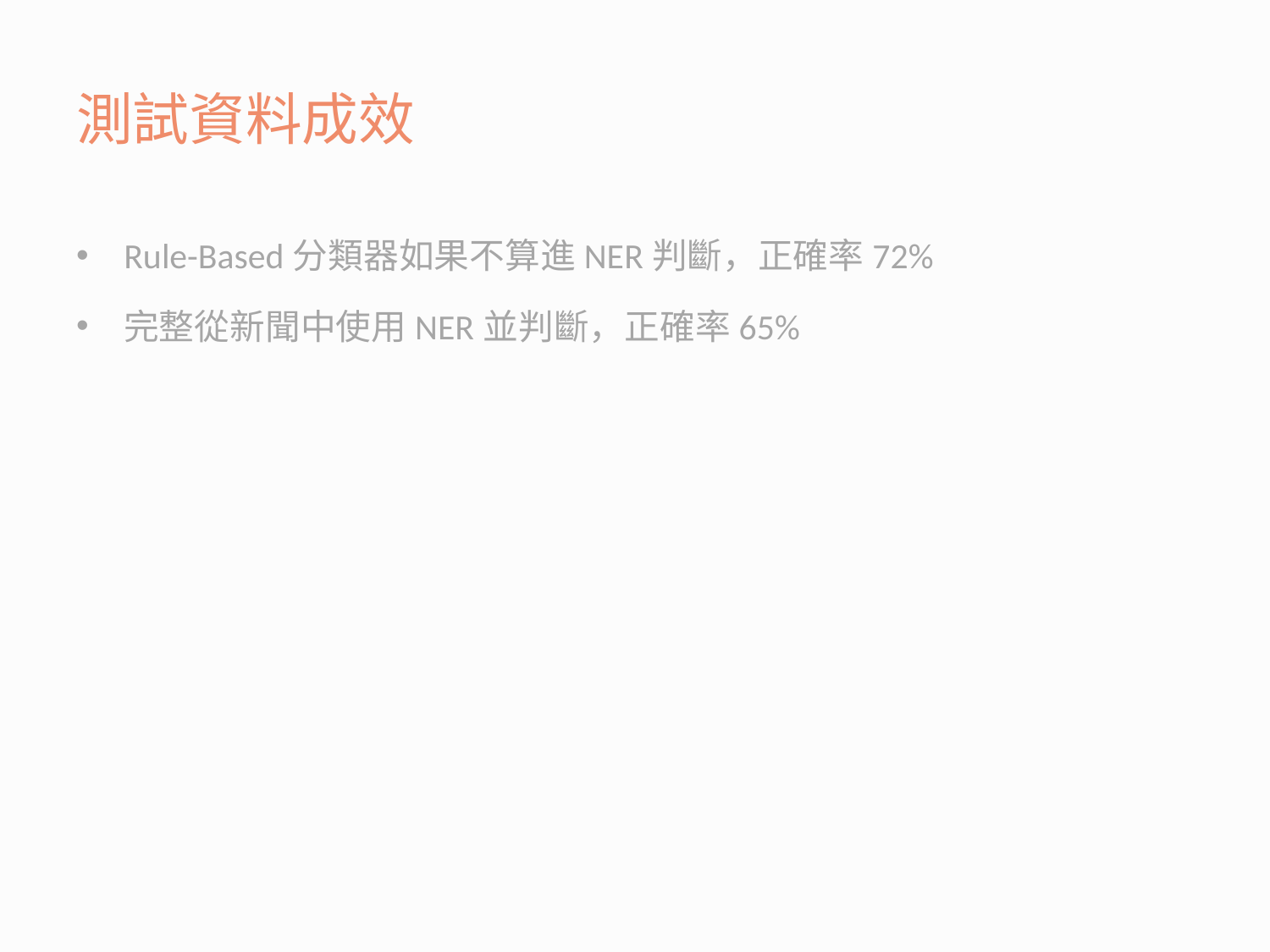

# 測試資料成效
Rule-Based分類器如果不算進NER判斷，正確率72%
完整從新聞中使用NER並判斷，正確率65%